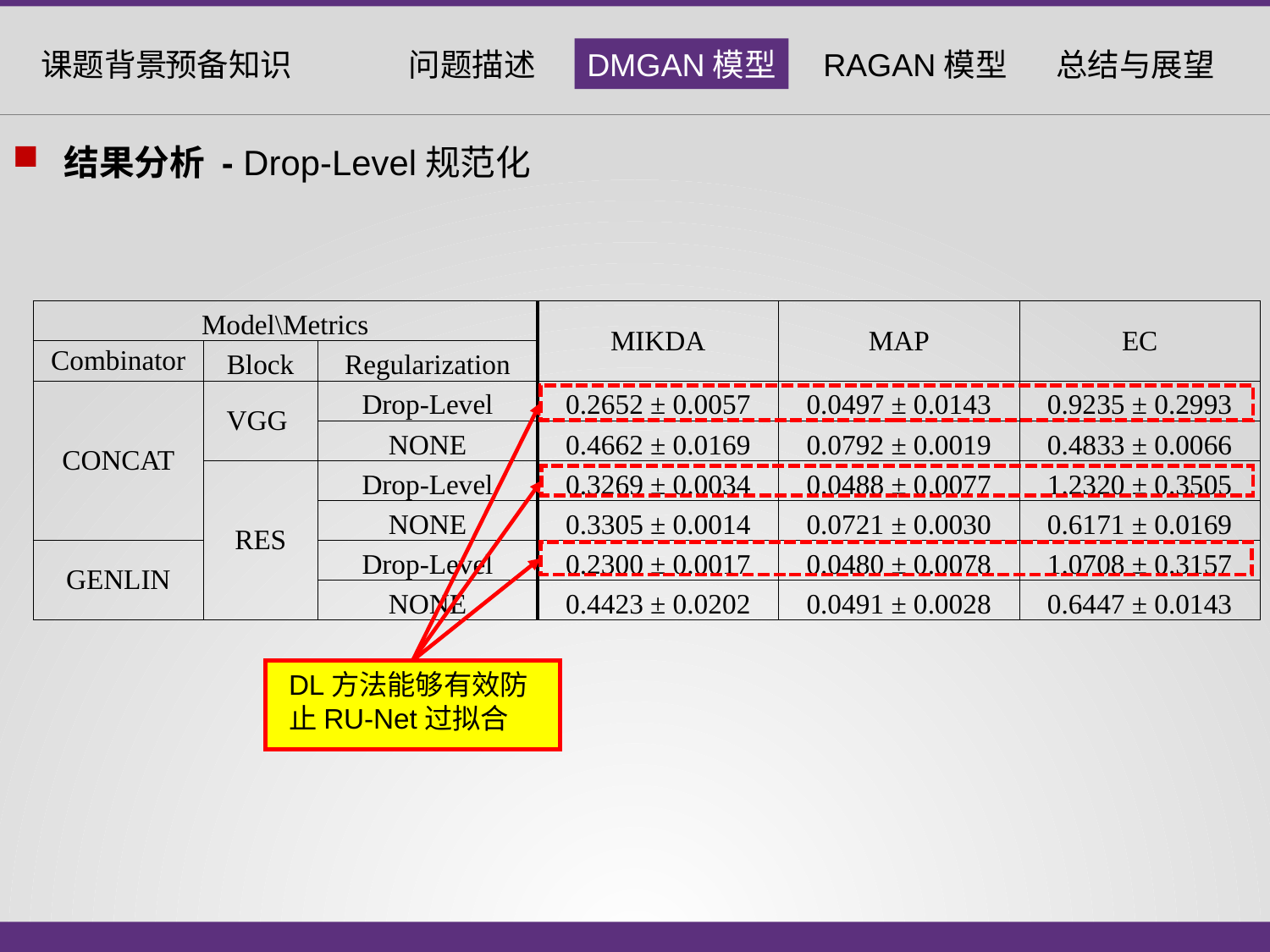

结果分析 - Drop-Level规范化
| Model\Metrics |  |  | MIKDA | MAP | EC |
| --- | --- | --- | --- | --- | --- |
| Combinator | Block | Regularization |  |  |  |
| CONCAT | VGG | Drop-Level | 0.2652 ± 0.0057 | 0.0497 ± 0.0143 | 0.9235 ± 0.2993 |
|  |  | NONE | 0.4662 ± 0.0169 | 0.0792 ± 0.0019 | 0.4833 ± 0.0066 |
|  | RES | Drop-Level | 0.3269 ± 0.0034 | 0.0488 ± 0.0077 | 1.2320 ± 0.3505 |
|  |  | NONE | 0.3305 ± 0.0014 | 0.0721 ± 0.0030 | 0.6171 ± 0.0169 |
| GENLIN |  | Drop-Level | 0.2300 ± 0.0017 | 0.0480 ± 0.0078 | 1.0708 ± 0.3157 |
|  |  | NONE | 0.4423 ± 0.0202 | 0.0491 ± 0.0028 | 0.6447 ± 0.0143 |

DL方法能够有效防止RU-Net过拟合